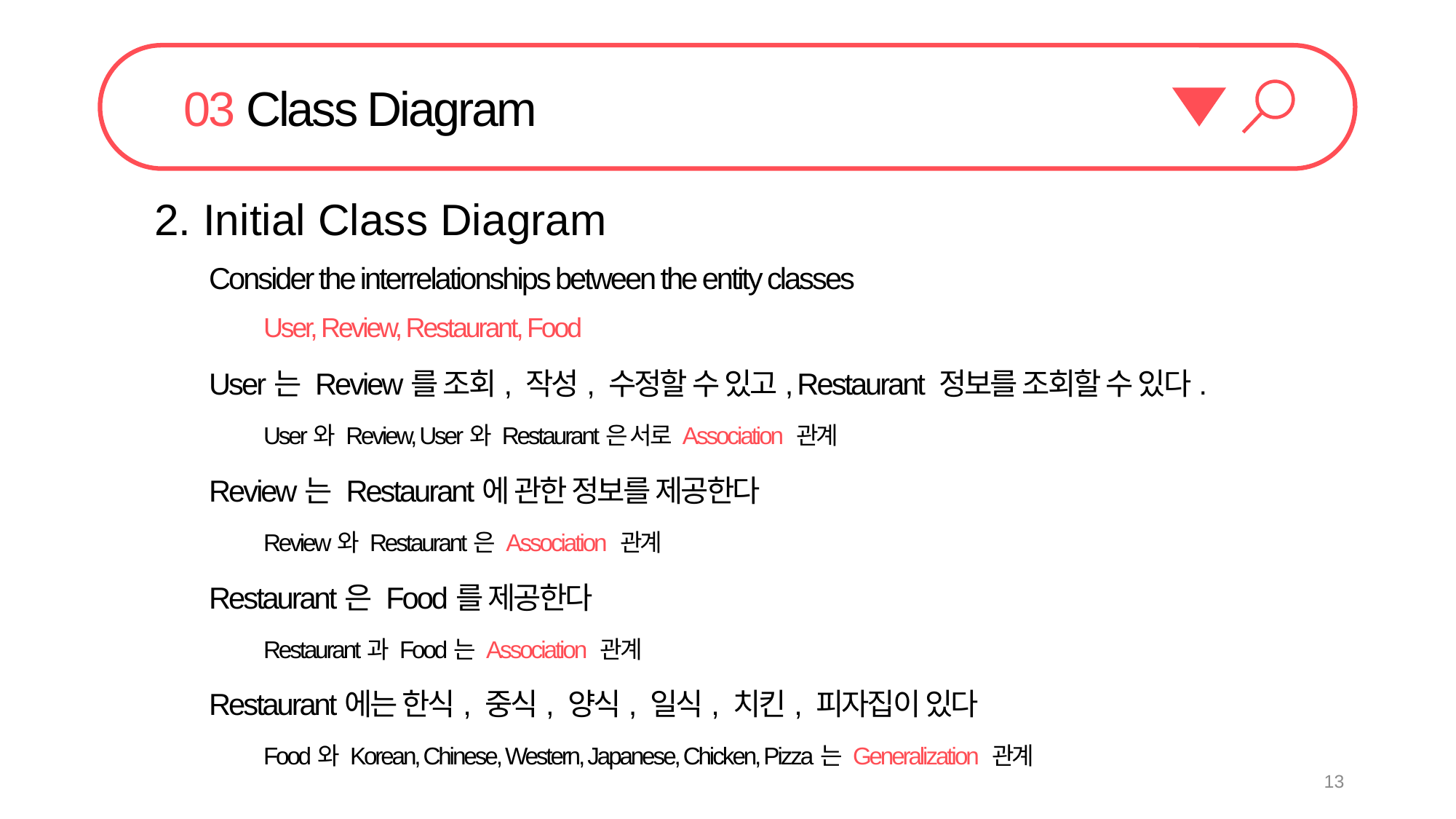

03 Class Diagram

2. Initial Class Diagram
Consider the interrelationships between the entity classes
User, Review, Restaurant, Food
User는 Review를 조회, 작성, 수정할 수 있고, Restaurant 정보를 조회할 수 있다.
User와 Review, User와 Restaurant은 서로 Association 관계
Review는 Restaurant에 관한 정보를 제공한다
Review와 Restaurant은 Association 관계
Restaurant은 Food를 제공한다
Restaurant과 Food는 Association 관계
Restaurant에는 한식, 중식, 양식, 일식, 치킨, 피자집이 있다
Food와 Korean, Chinese, Western, Japanese, Chicken, Pizza는 Generalization 관계
13